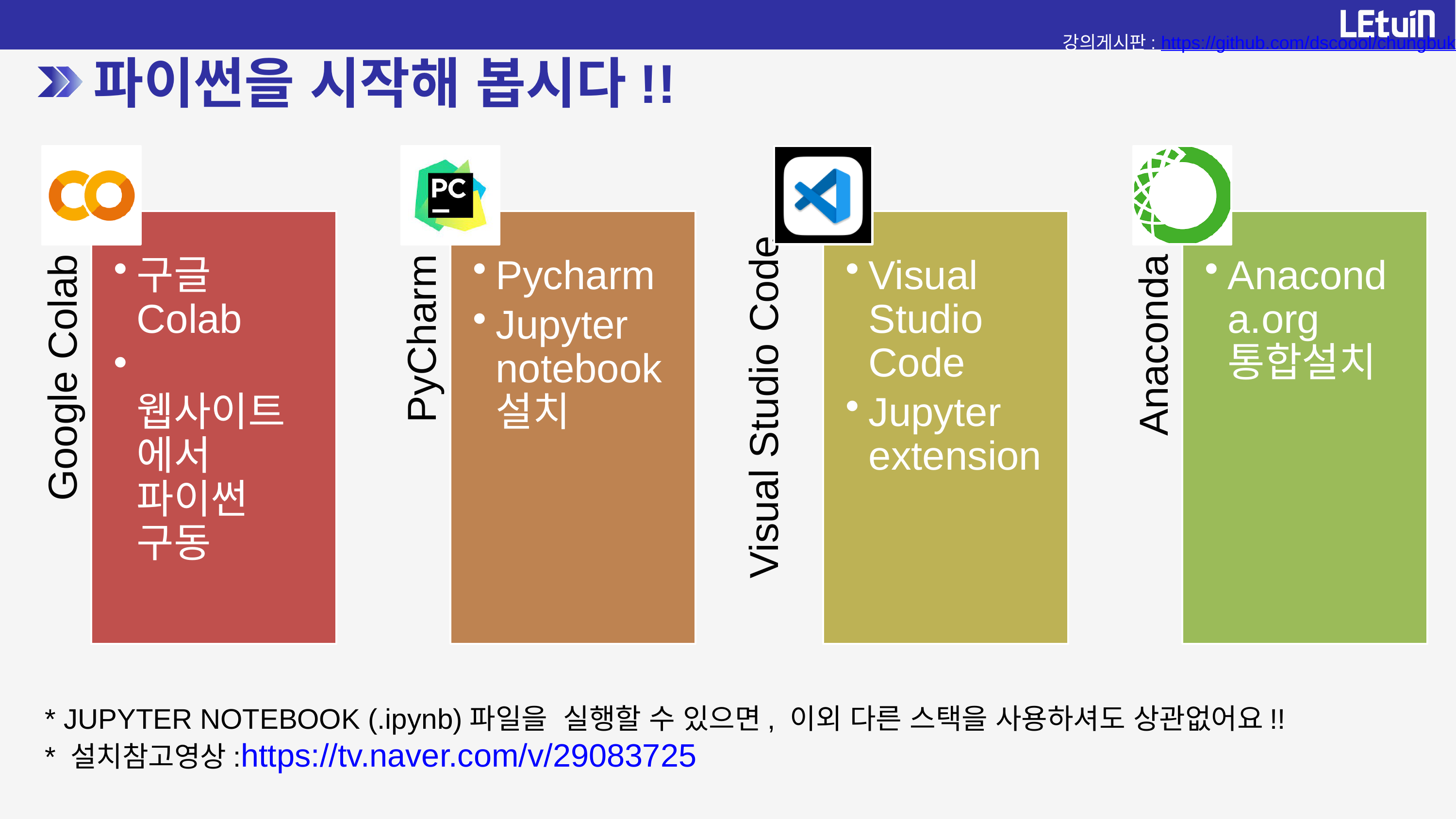

강의게시판: https://github.com/dscoool/chungbuk
파이썬을 시작해 봅시다!!

Google Colab
구글 Colab
 웹사이트에서 파이썬   구동
PyCharm
Pycharm
Jupyter notebook 설치

Visual Studio Code
Visual Studio Code
Jupyter extension
Anaconda
Anaconda.org 통합설치
* JUPYTER NOTEBOOK (.ipynb)파일을  실행할 수 있으면, 이외 다른 스택을 사용하셔도 상관없어요!!
* 설치참고영상:https://tv.naver.com/v/29083725